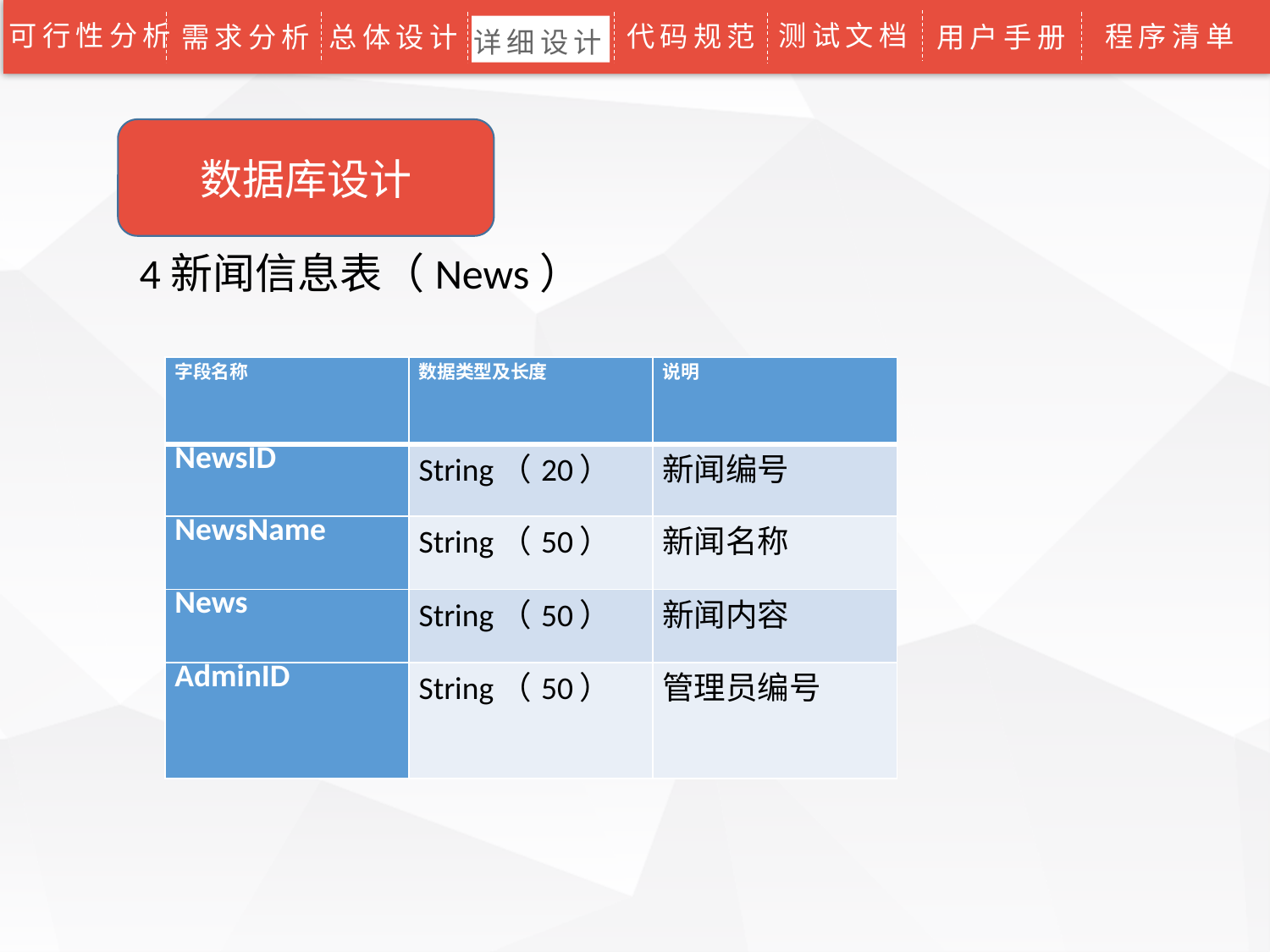

可行性分析
测试文档
代码规范
程序清单
需求分析
总体设计
用户手册

详细设计
数据库设计
4新闻信息表（News）

| 字段名称 | 数据类型及长度 | 说明 |
| --- | --- | --- |
| NewsID | String（20） | 新闻编号 |
| NewsName | String（50） | 新闻名称 |
| News | String（50） | 新闻内容 |
| AdminID | String（50） | 管理员编号 |